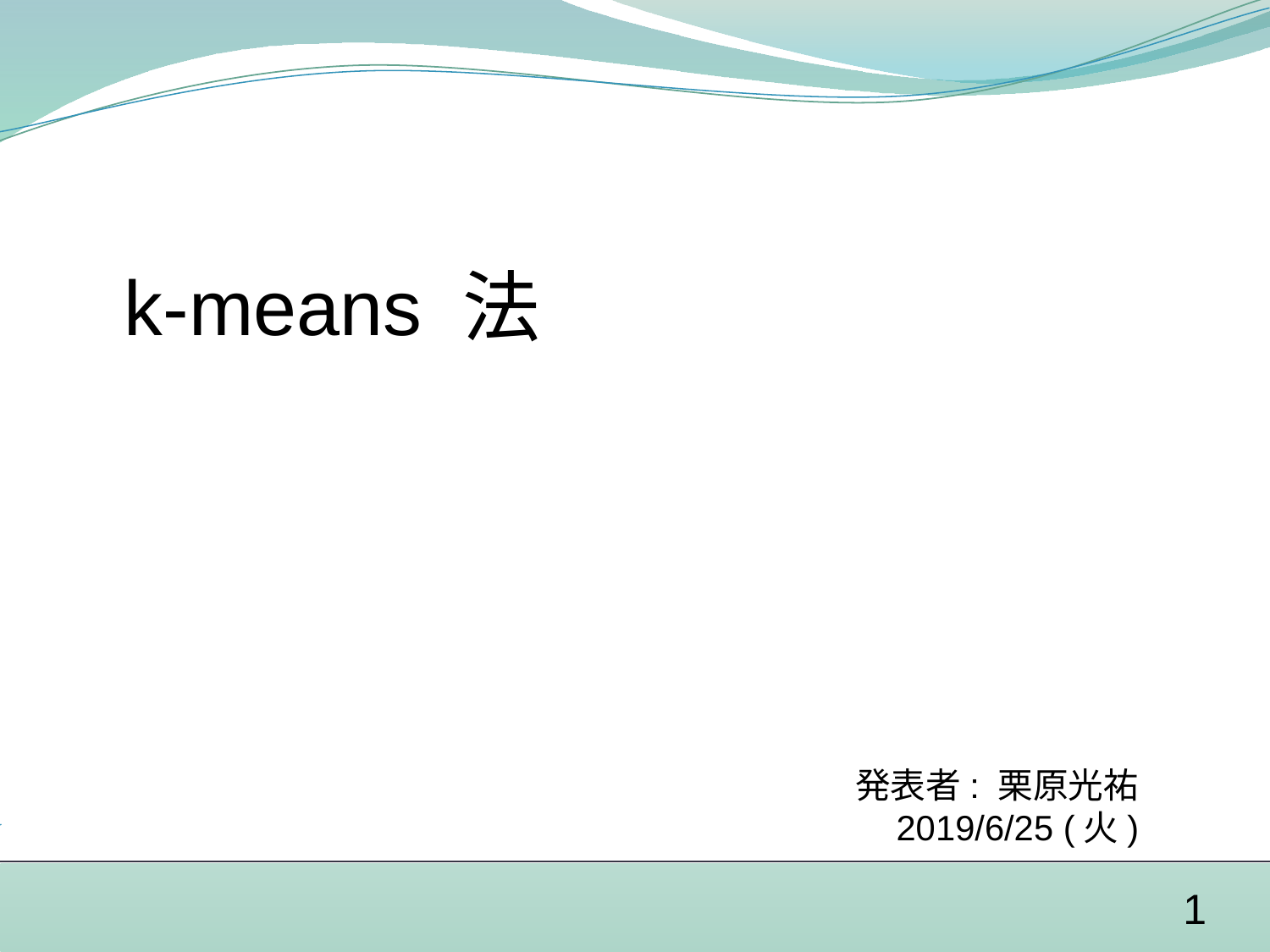

k-means 法
発表者: 栗原光祐
2019/6/25 (火)
1